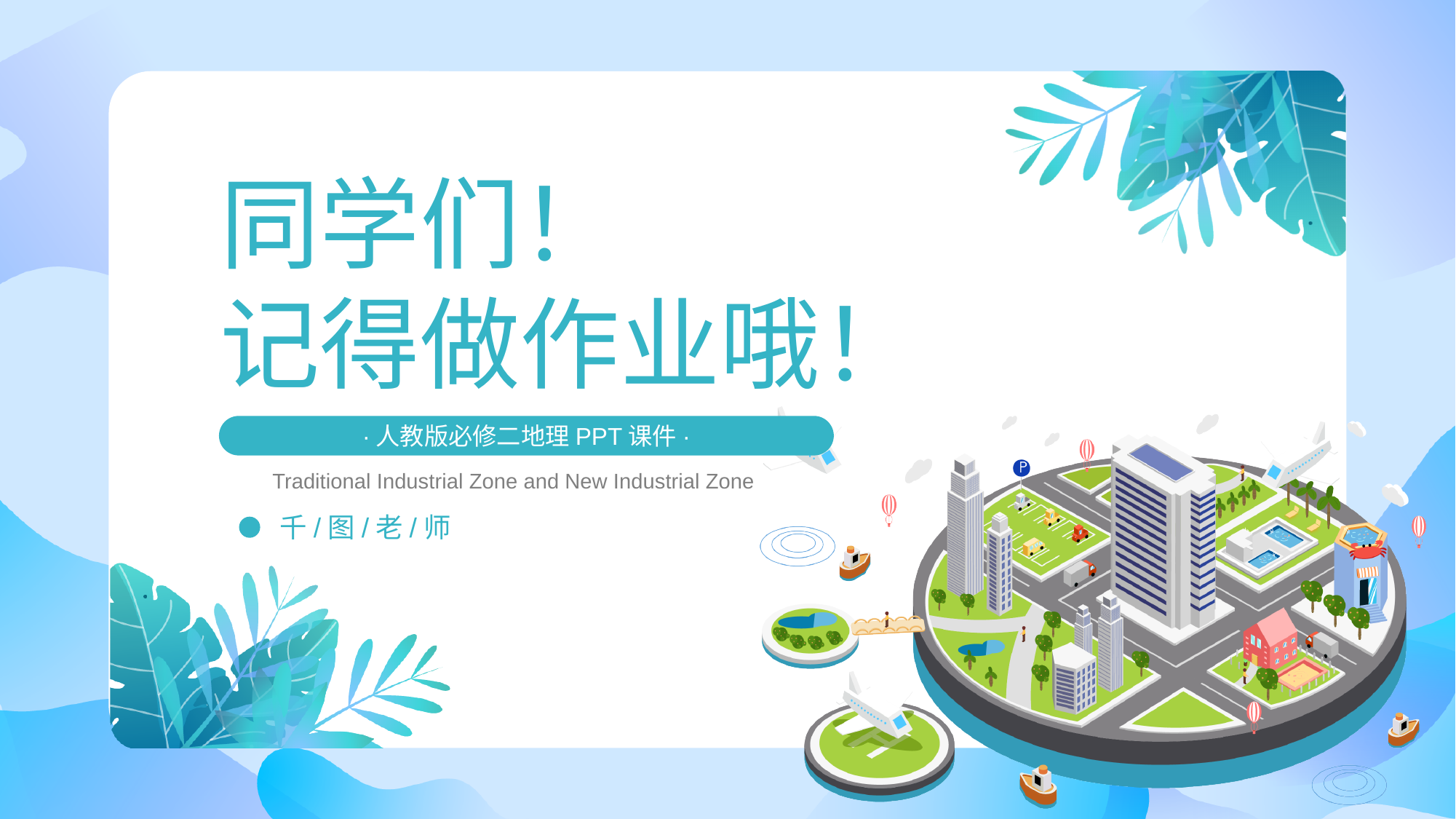

同学们！
记得做作业哦！
·人教版必修二地理PPT课件·
Traditional Industrial Zone and New Industrial Zone
千/图/老/师